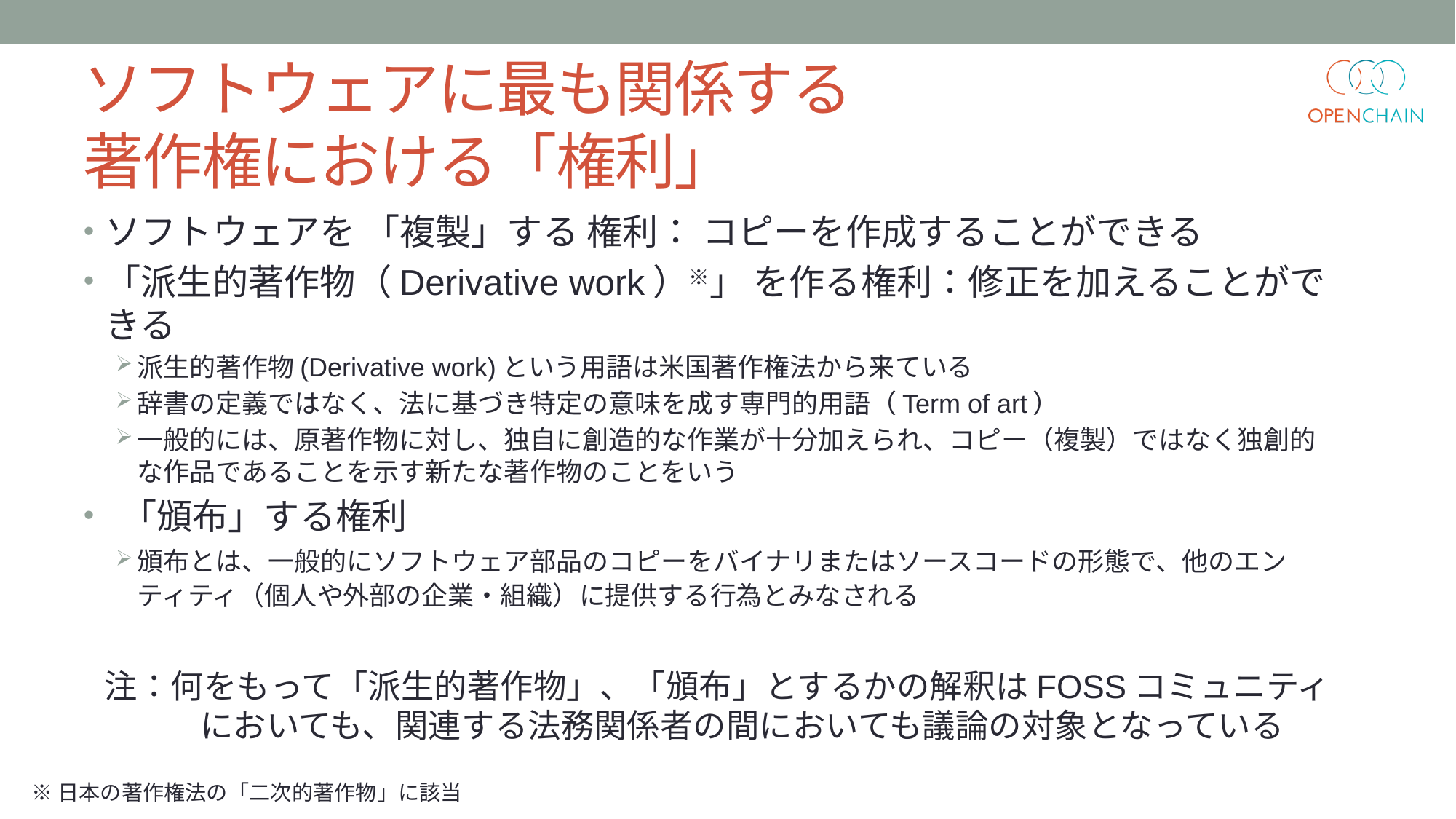

# ソフトウェアに最も関係する 著作権における「権利」
ソフトウェアを 「複製」する 権利： コピーを作成することができる
「派生的著作物（Derivative work）※」 を作る権利：修正を加えることができる
派生的著作物(Derivative work)という用語は米国著作権法から来ている
辞書の定義ではなく、法に基づき特定の意味を成す専門的用語（Term of art）
一般的には、原著作物に対し、独自に創造的な作業が十分加えられ、コピー（複製）ではなく独創的な作品であることを示す新たな著作物のことをいう
 「頒布」する権利
頒布とは、一般的にソフトウェア部品のコピーをバイナリまたはソースコードの形態で、他のエンティティ（個人や外部の企業・組織）に提供する行為とみなされる

注：何をもって「派生的著作物」、「頒布」とするかの解釈はFOSSコミュニティ　においても、関連する法務関係者の間においても議論の対象となっている
※日本の著作権法の「二次的著作物」に該当